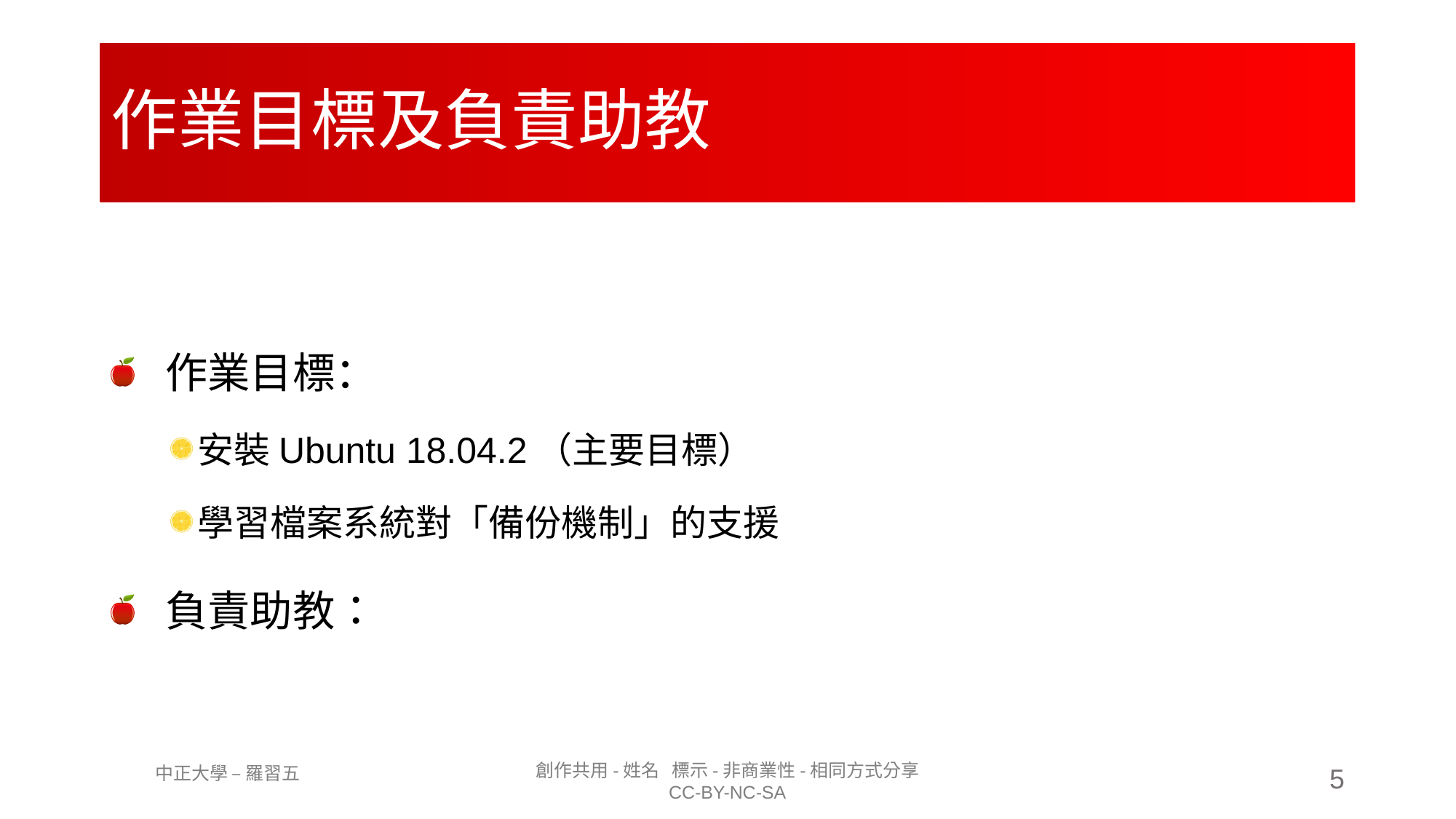

# 作業目標及負責助教
作業目標：
安裝Ubuntu 18.04.2（主要目標）
學習檔案系統對「備份機制」的支援
負責助教：